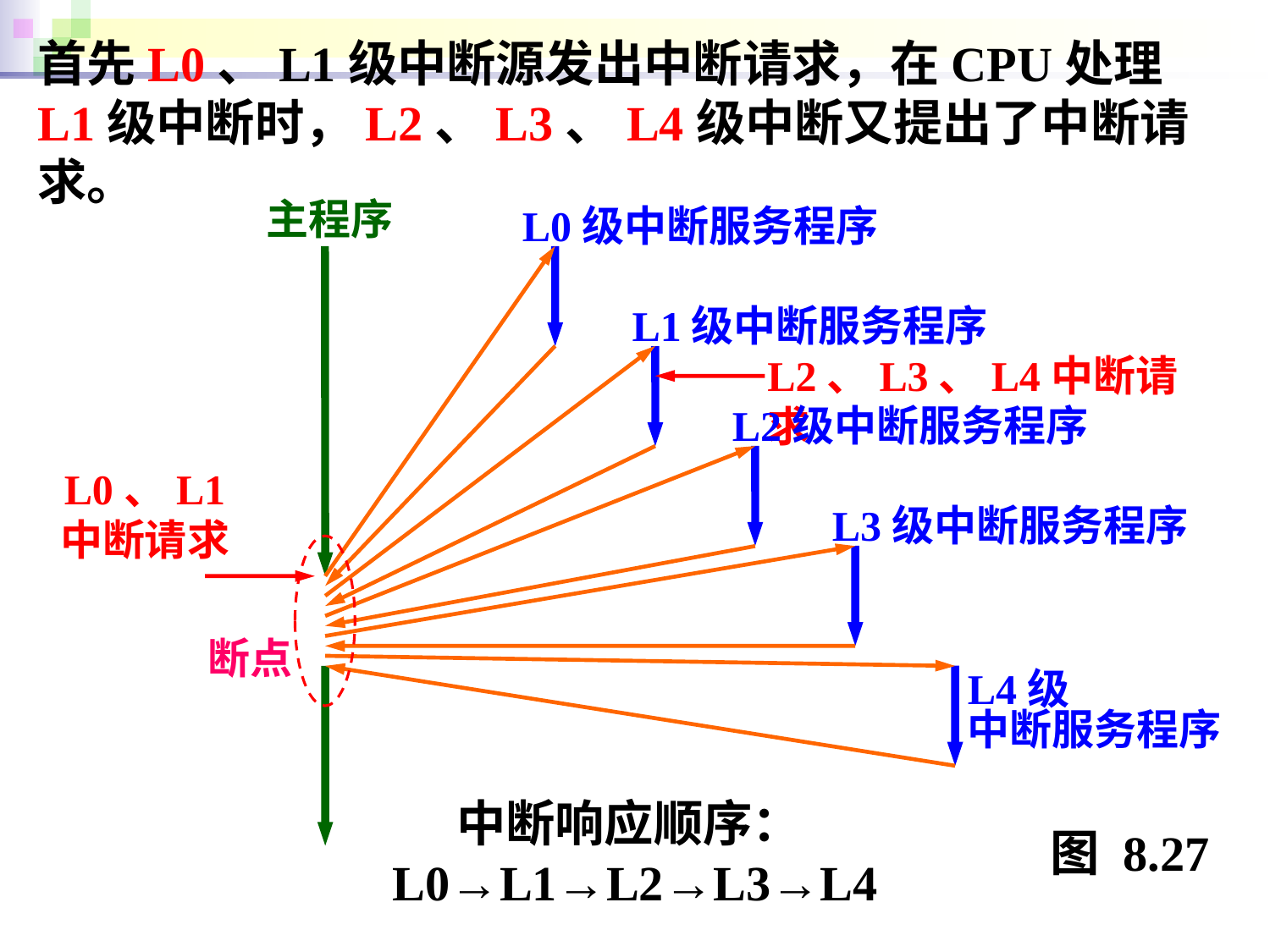

首先L0、L1级中断源发出中断请求，在CPU处理L1级中断时，L2、L3、L4级中断又提出了中断请求。
主程序
L0级中断服务程序

L1级中断服务程序
L2、L3、L4中断请求

L2级中断服务程序

L0、L1
中断请求
L3级中断服务程序

断点

L4级
中断服务程序
中断响应顺序：L0→L1→L2→L3→L4
图 8.27